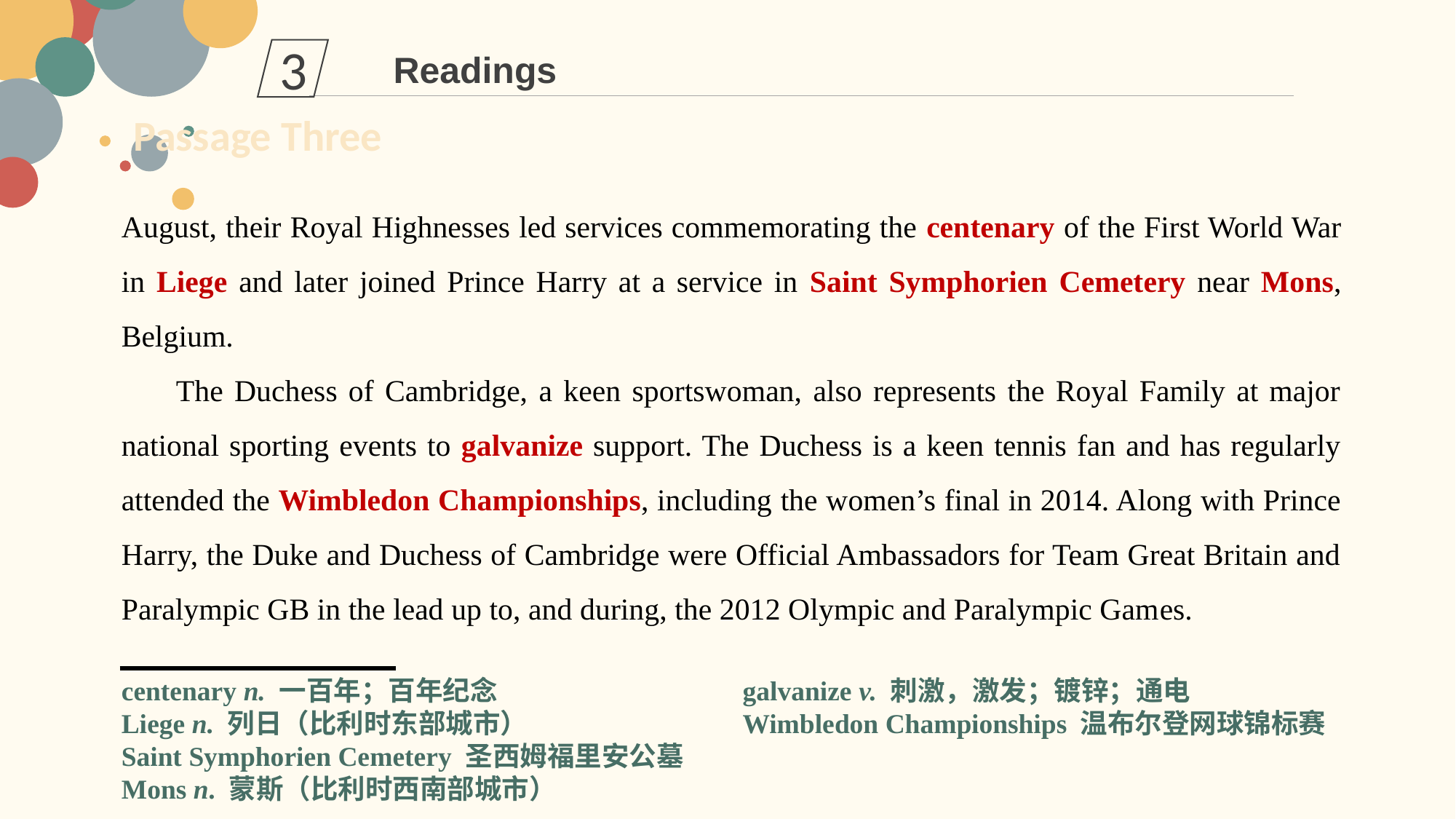

3
Readings
Passage Three
August, their Royal Highnesses led services commemorating the centenary of the First World War in Liege and later joined Prince Harry at a service in Saint Symphorien Cemetery near Mons, Belgium.
The Duchess of Cambridge, a keen sportswoman, also represents the Royal Family at major national sporting events to galvanize support. The Duchess is a keen tennis fan and has regularly attended the Wimbledon Championships, including the women’s final in 2014. Along with Prince Harry, the Duke and Duchess of Cambridge were Official Ambassadors for Team Great Britain and Paralympic GB in the lead up to, and during, the 2012 Olympic and Paralympic Games.
centenary n. 一百年；百年纪念
Liege n. 列日（比利时东部城市）
Saint Symphorien Cemetery 圣西姆福里安公墓
Mons n. 蒙斯（比利时西南部城市）
galvanize v. 刺激，激发；镀锌；通电
Wimbledon Championships 温布尔登网球锦标赛